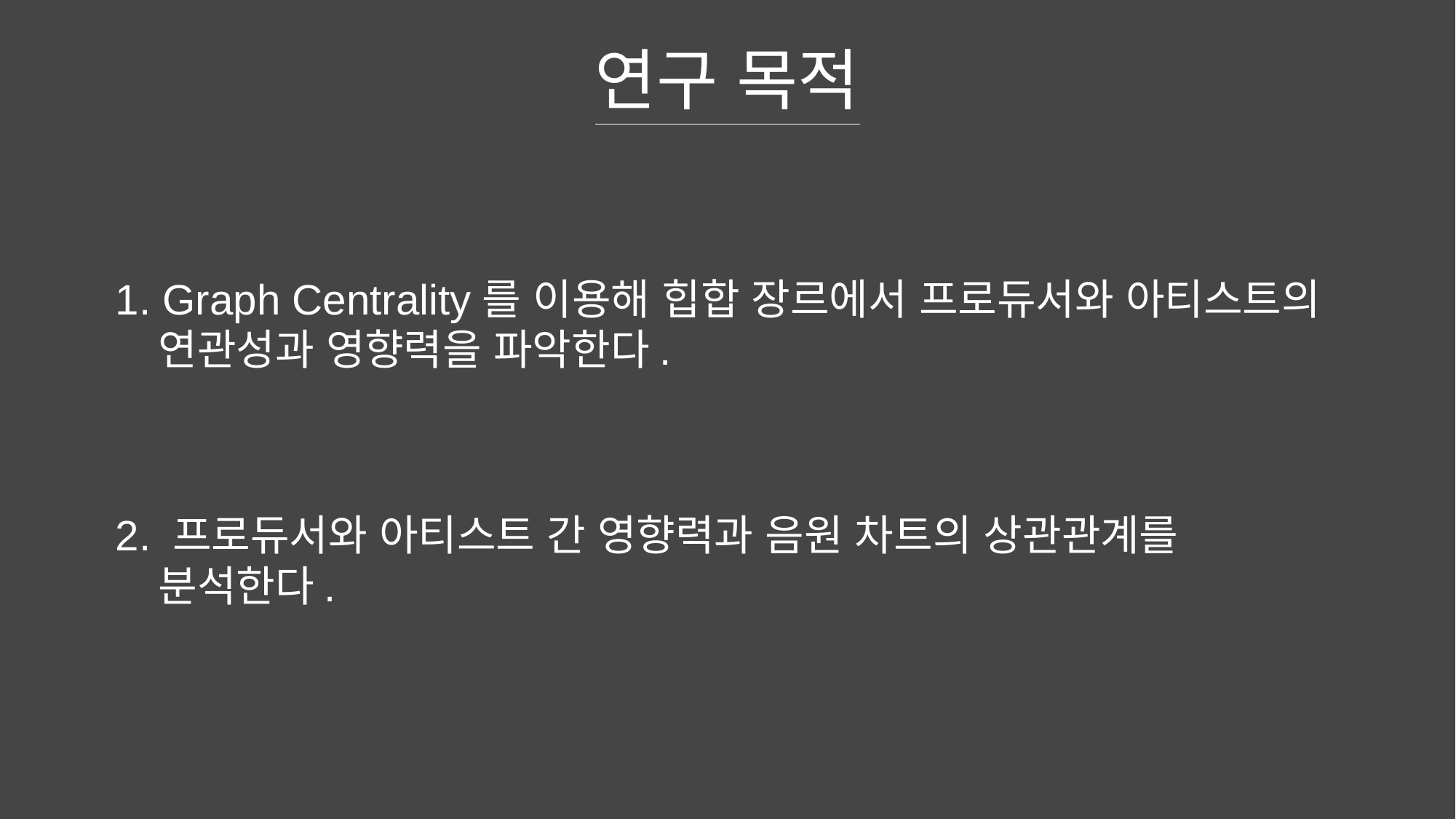

연구 목적
1. Graph Centrality를 이용해 힙합 장르에서 프로듀서와 아티스트의 연관성과 영향력을 파악한다.

2. 프로듀서와 아티스트 간 영향력과 음원 차트의 상관관계를 분석한다.